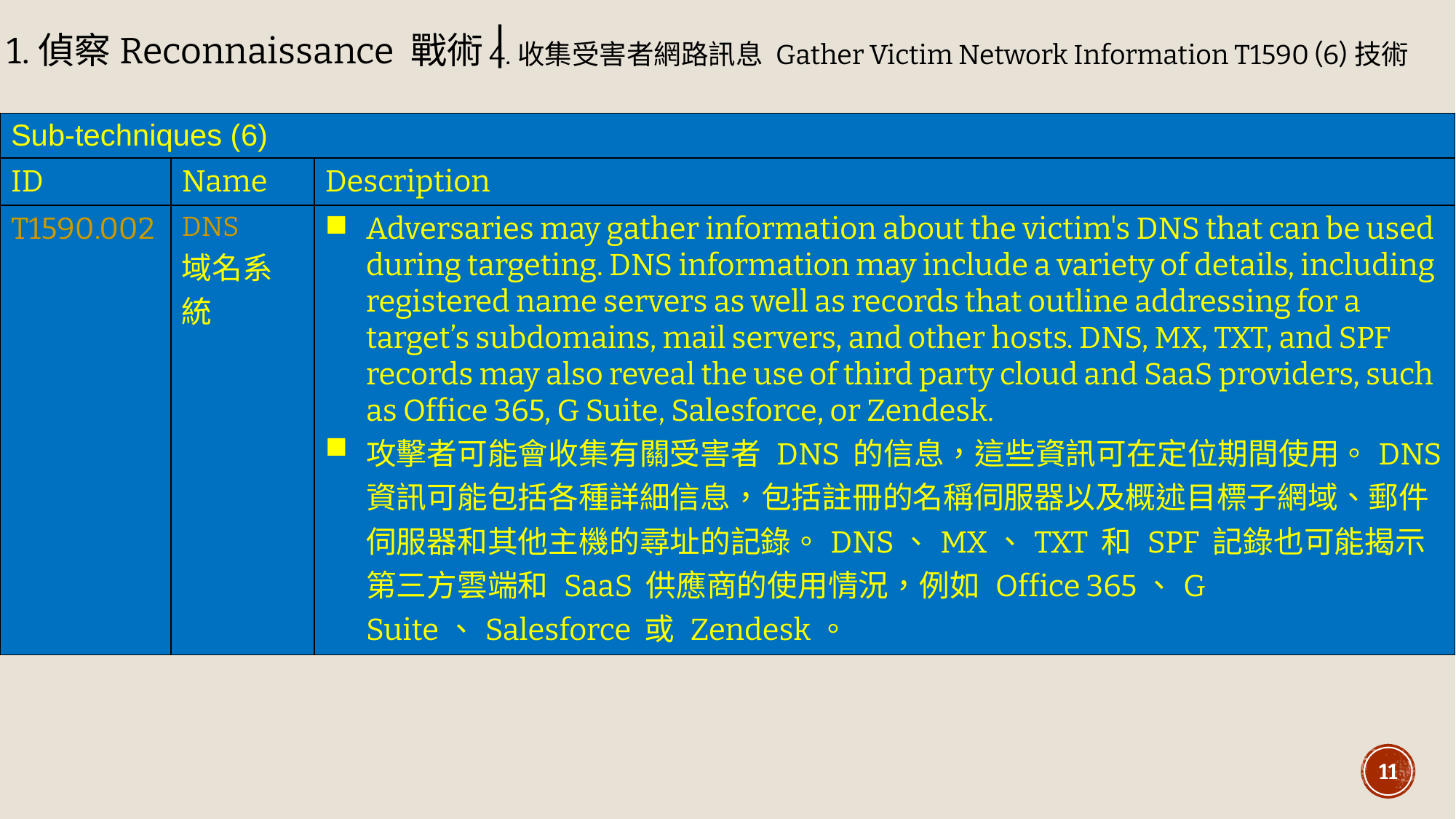

1.偵察Reconnaissance 戰術|
4.收集受害者網路訊息 Gather Victim Network Information T1590 (6)技術
| Sub-techniques (6) |  |  |
| --- | --- | --- |
| ID | Name | Description |
| T1590.002 | DNS 域名系統 | Adversaries may gather information about the victim's DNS that can be used during targeting. DNS information may include a variety of details, including registered name servers as well as records that outline addressing for a target’s subdomains, mail servers, and other hosts. DNS, MX, TXT, and SPF records may also reveal the use of third party cloud and SaaS providers, such as Office 365, G Suite, Salesforce, or Zendesk. 攻擊者可能會收集有關受害者 DNS 的信息，這些資訊可在定位期間使用。DNS 資訊可能包括各種詳細信息，包括註冊的名稱伺服器以及概述目標子網域、郵件伺服器和其他主機的尋址的記錄。DNS、MX、TXT 和 SPF 記錄也可能揭示第三方雲端和 SaaS 供應商的使用情況，例如 Office 365、G Suite、Salesforce 或 Zendesk。 |
11